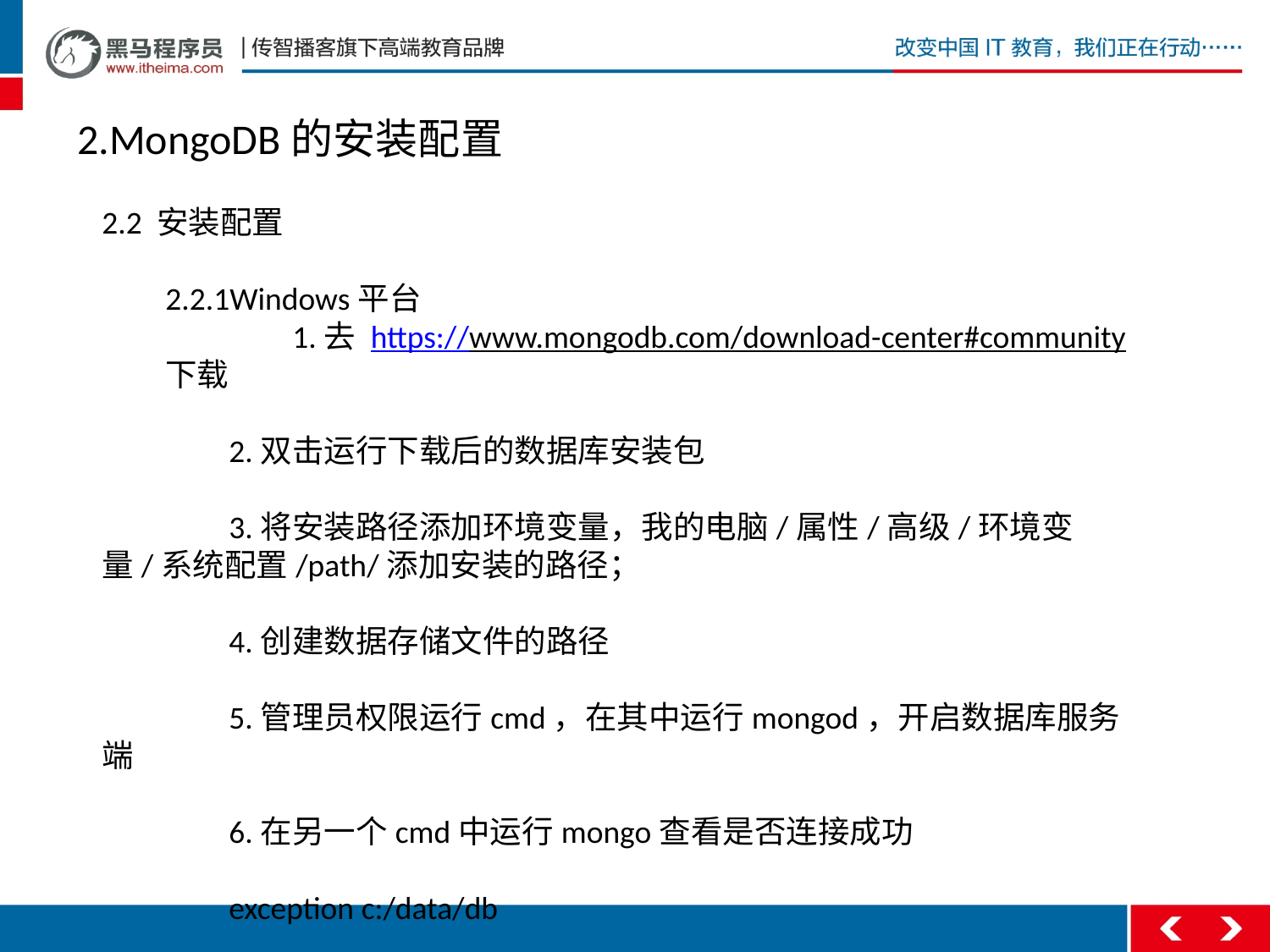

2.MongoDB的安装配置
2.2 安装配置

2.2.1Windows平台
	1.去 https://www.mongodb.com/download-center#community 下载

	2.双击运行下载后的数据库安装包

	3.将安装路径添加环境变量，我的电脑/属性/高级/环境变量/系统配置/path/添加安装的路径；

	4.创建数据存储文件的路径

	5.管理员权限运行cmd，在其中运行mongod，开启数据库服务端

	6.在另一个cmd中运行mongo查看是否连接成功

	exception c:/data/db